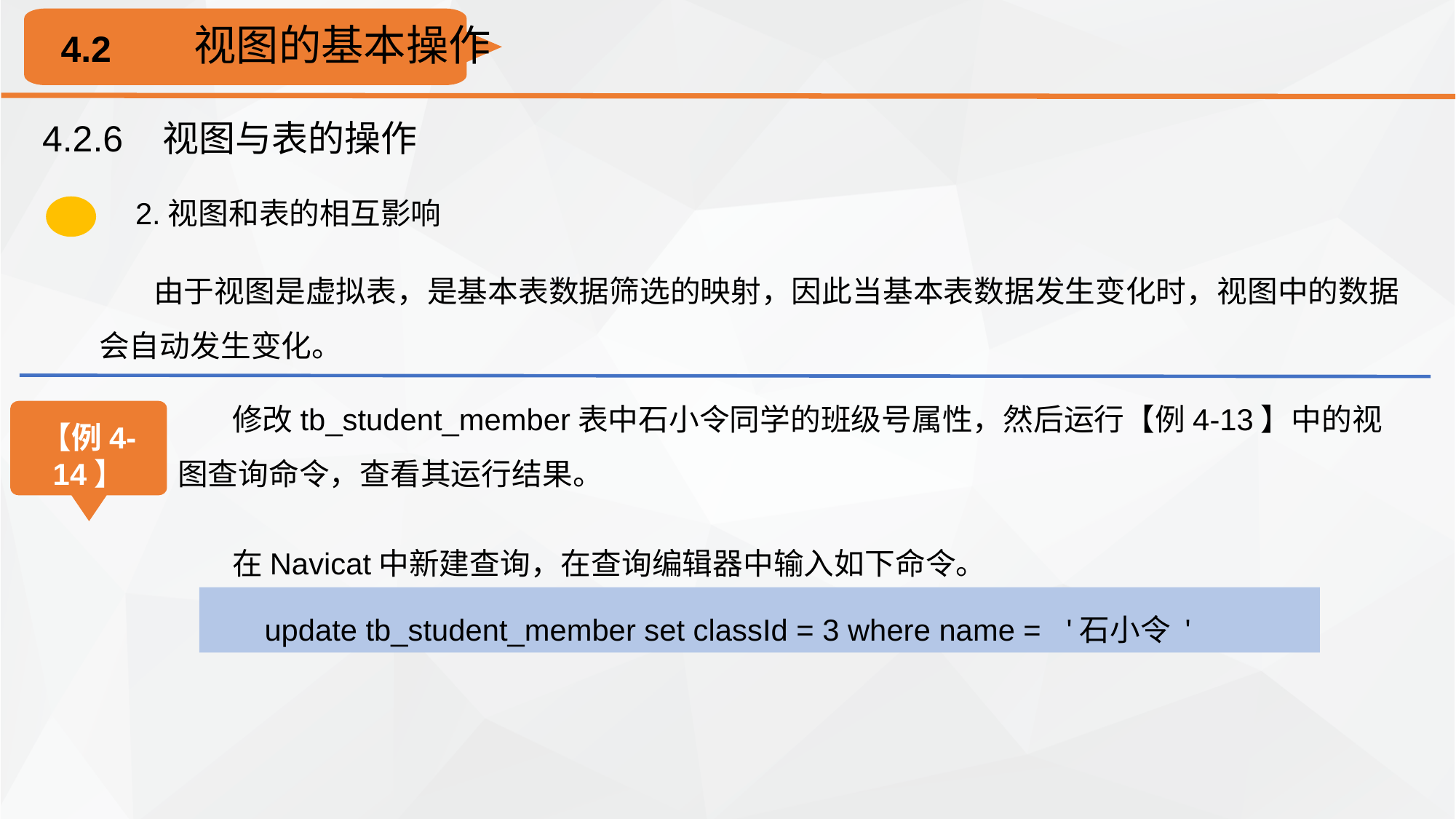

视图的基本操作
4.2
4.2.6   视图与表的操作
2.视图和表的相互影响

由于视图是虚拟表，是基本表数据筛选的映射，因此当基本表数据发生变化时，视图中的数据会自动发生变化。
修改tb_student_member表中石小令同学的班级号属性，然后运行【例4-13】中的视图查询命令，查看其运行结果。
【例4-14】
在Navicat中新建查询，在查询编辑器中输入如下命令。
update tb_student_member set classId = 3 where name =   '石小令 '